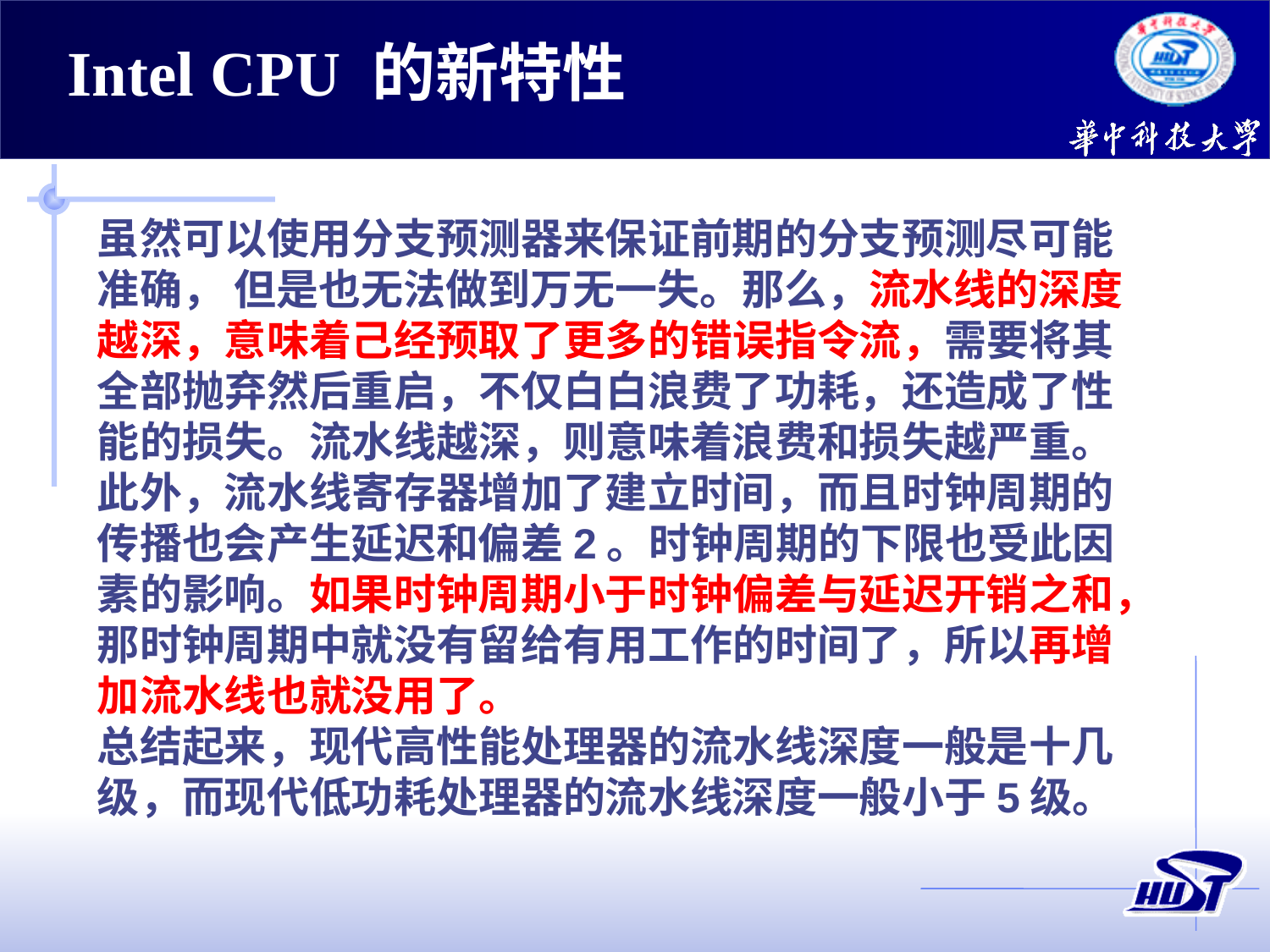

Intel CPU 的新特性
虽然可以使用分支预测器来保证前期的分支预测尽可能准确， 但是也无法做到万无一失。那么，流水线的深度越深，意味着己经预取了更多的错误指令流，需要将其全部抛弃然后重启，不仅白白浪费了功耗，还造成了性能的损失。流水线越深，则意味着浪费和损失越严重。
此外，流水线寄存器增加了建立时间，而且时钟周期的传播也会产生延迟和偏差2。时钟周期的下限也受此因素的影响。如果时钟周期小于时钟偏差与延迟开销之和，那时钟周期中就没有留给有用工作的时间了，所以再增加流水线也就没用了。
总结起来，现代高性能处理器的流水线深度一般是十几级，而现代低功耗处理器的流水线深度一般小于5级。